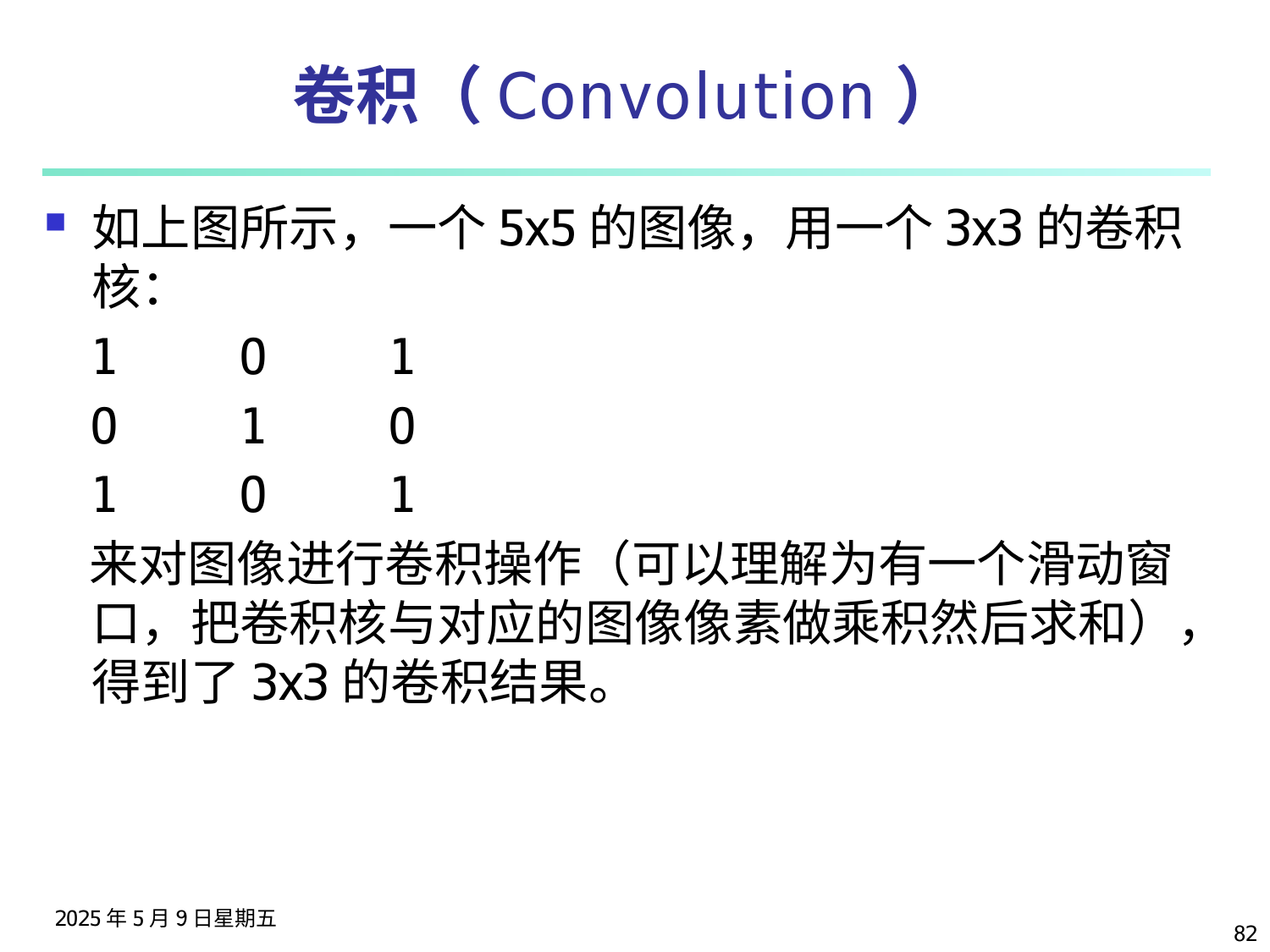

# 卷积（Convolution）
如上图所示，一个5x5的图像，用一个3x3的卷积核：
   1　　0　　1
   0　　1　　0
   1　　0　　1
   来对图像进行卷积操作（可以理解为有一个滑动窗口，把卷积核与对应的图像像素做乘积然后求和），得到了3x3的卷积结果。

2025年5月9日星期五
82